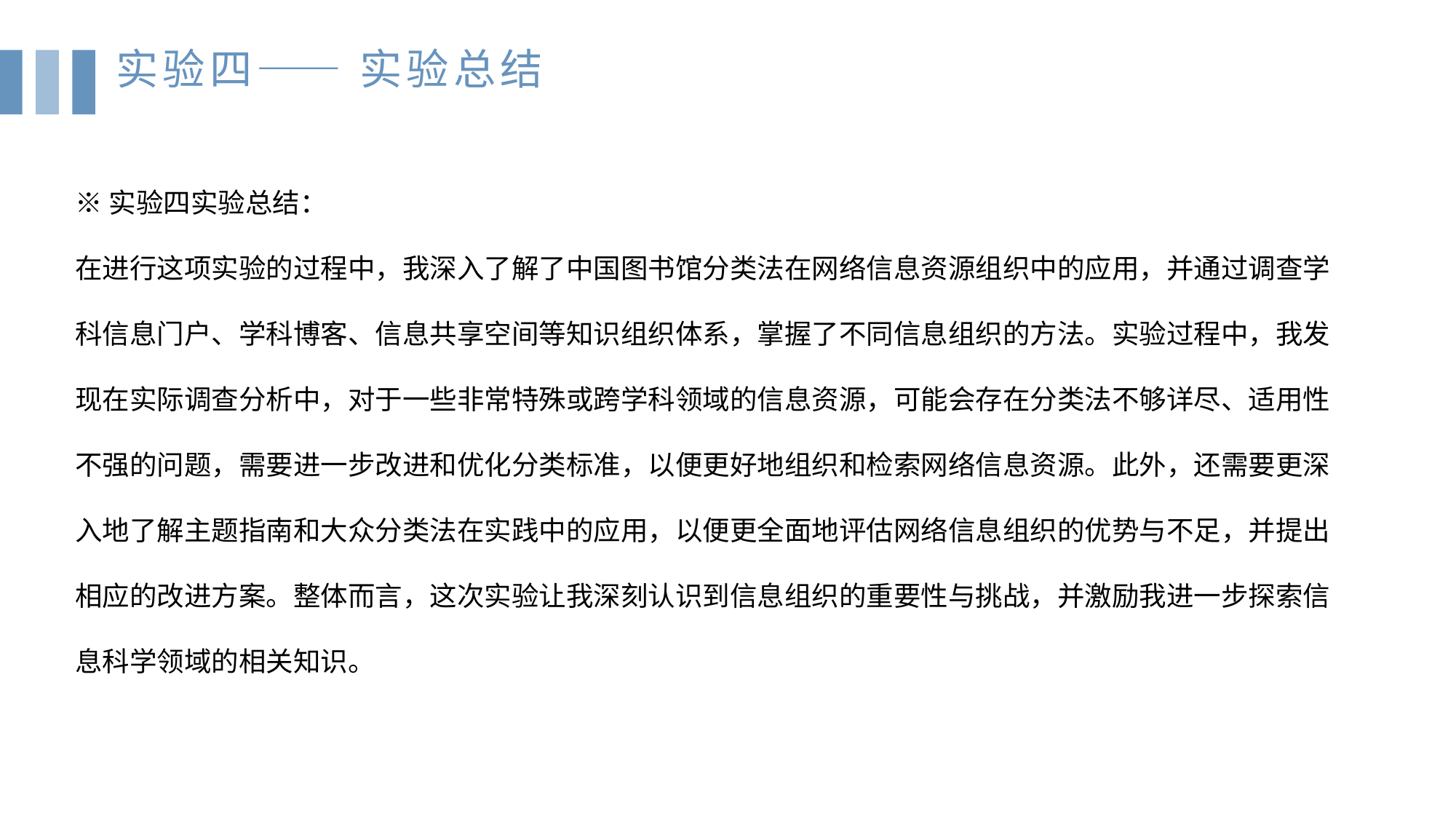

实验四—— 实验总结

※实验四实验总结：
在进行这项实验的过程中，我深入了解了中国图书馆分类法在网络信息资源组织中的应用，并通过调查学科信息门户、学科博客、信息共享空间等知识组织体系，掌握了不同信息组织的方法。实验过程中，我发现在实际调查分析中，对于一些非常特殊或跨学科领域的信息资源，可能会存在分类法不够详尽、适用性不强的问题，需要进一步改进和优化分类标准，以便更好地组织和检索网络信息资源。此外，还需要更深入地了解主题指南和大众分类法在实践中的应用，以便更全面地评估网络信息组织的优势与不足，并提出相应的改进方案。整体而言，这次实验让我深刻认识到信息组织的重要性与挑战，并激励我进一步探索信息科学领域的相关知识。